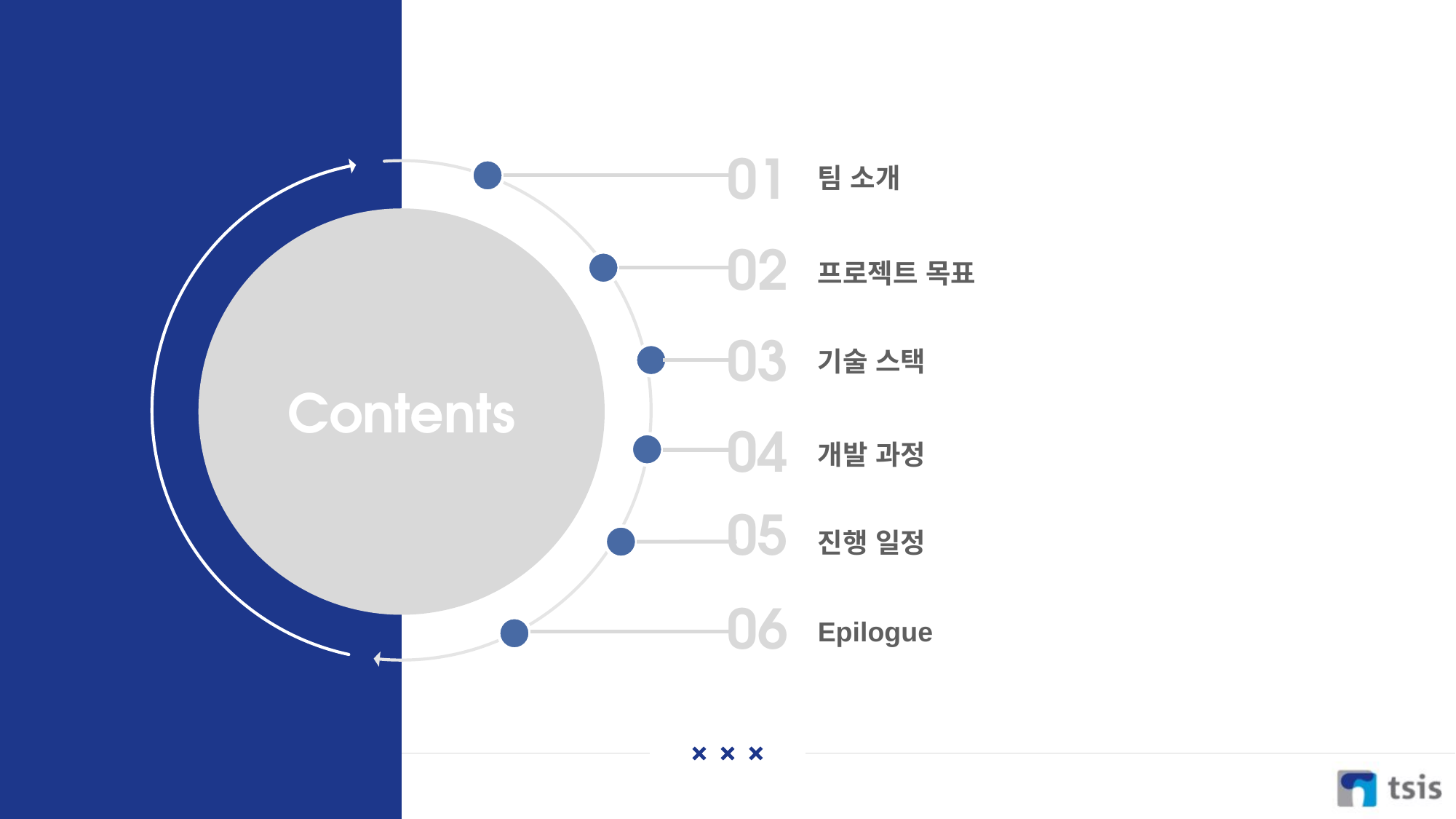

01

팀 소개

Contents
02

프로젝트 목표
03
기술 스택

04

개발 과정
05
진행 일정

06
Epilogue